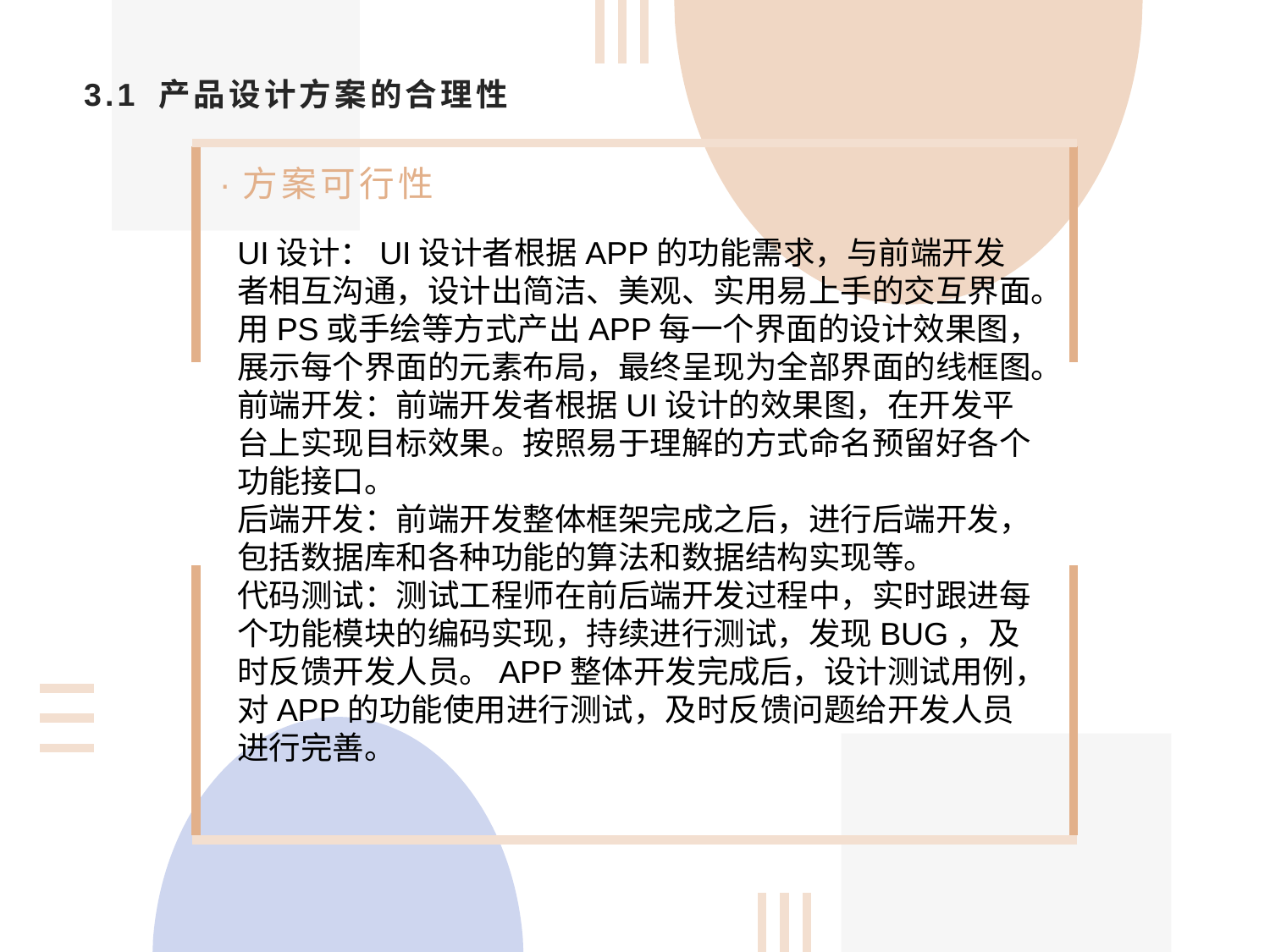

# 3.1 产品设计方案的合理性
·方案可行性
UI设计：UI设计者根据APP的功能需求，与前端开发者相互沟通，设计出简洁、美观、实用易上手的交互界面。用PS或手绘等方式产出APP每一个界面的设计效果图，展示每个界面的元素布局，最终呈现为全部界面的线框图。
前端开发：前端开发者根据UI设计的效果图，在开发平台上实现目标效果。按照易于理解的方式命名预留好各个功能接口。
后端开发：前端开发整体框架完成之后，进行后端开发，包括数据库和各种功能的算法和数据结构实现等。
代码测试：测试工程师在前后端开发过程中，实时跟进每个功能模块的编码实现，持续进行测试，发现BUG，及时反馈开发人员。APP整体开发完成后，设计测试用例，对APP的功能使用进行测试，及时反馈问题给开发人员进行完善。